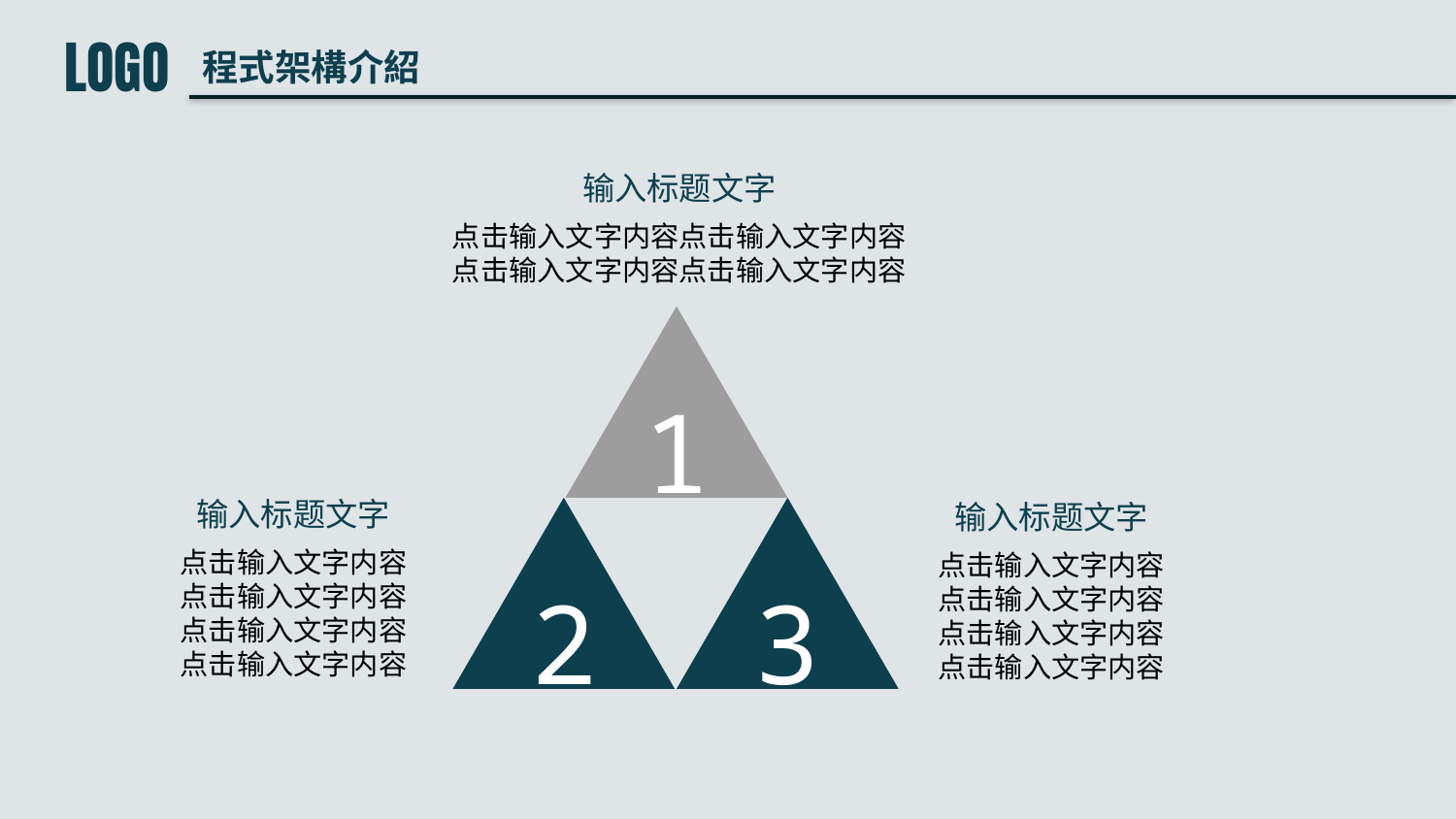

输入标题文字
点击输入文字内容点击输入文字内容
点击输入文字内容点击输入文字内容
1
输入标题文字
输入标题文字
2
3
点击输入文字内容
点击输入文字内容
点击输入文字内容
点击输入文字内容
点击输入文字内容
点击输入文字内容
点击输入文字内容
点击输入文字内容